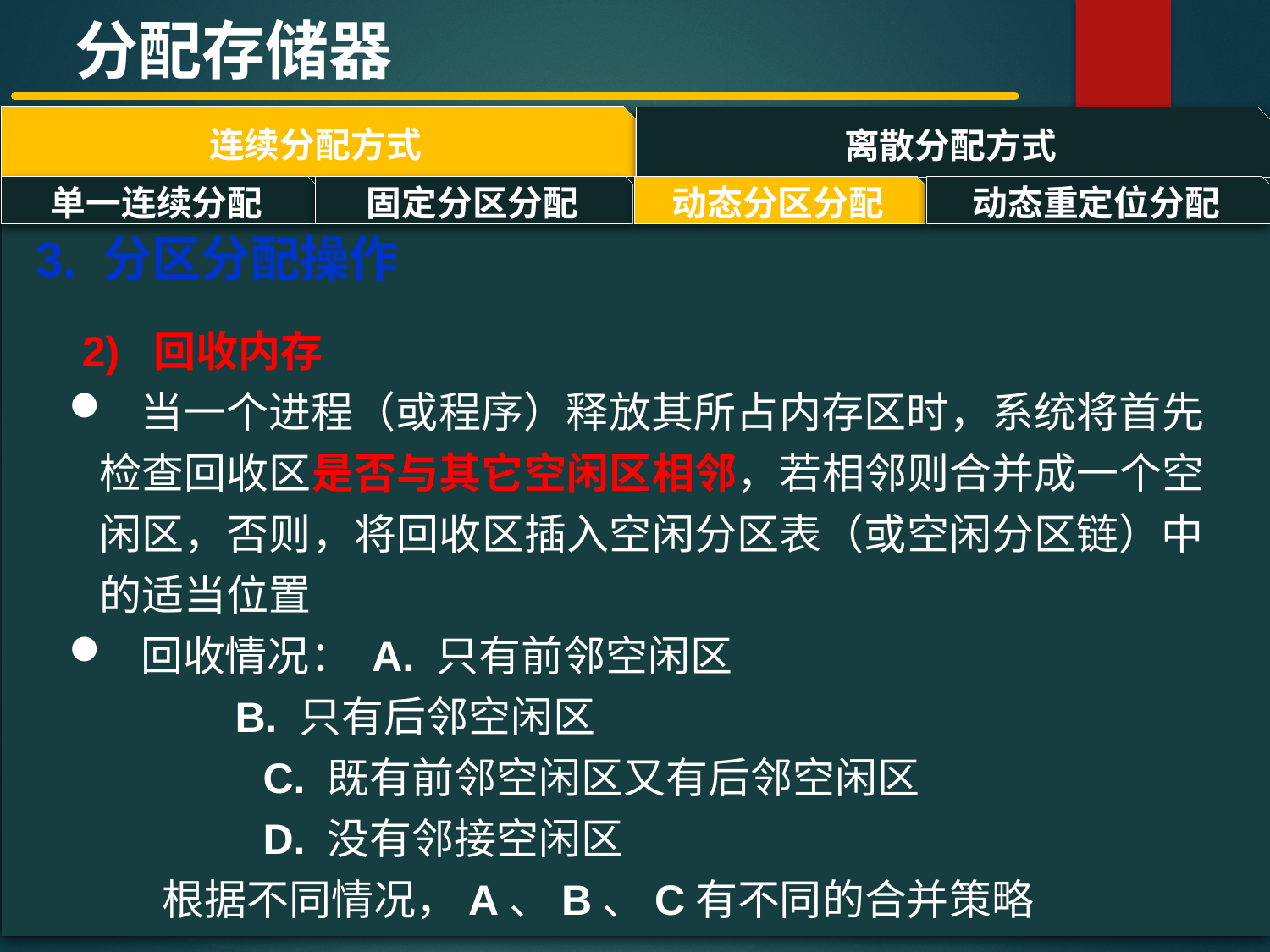

分配存储器
连续分配方式
离散分配方式
#
单一连续分配
固定分区分配
动态分区分配
动态重定位分配
3. 分区分配操作
2)  回收内存
  当一个进程（或程序）释放其所占内存区时，系统将首先检查回收区是否与其它空闲区相邻，若相邻则合并成一个空闲区，否则，将回收区插入空闲分区表（或空闲分区链）中的适当位置
  回收情况： A. 只有前邻空闲区
              B. 只有后邻空闲区
           C. 既有前邻空闲区又有后邻空闲区
           D. 没有邻接空闲区
  根据不同情况，A、B、C有不同的合并策略